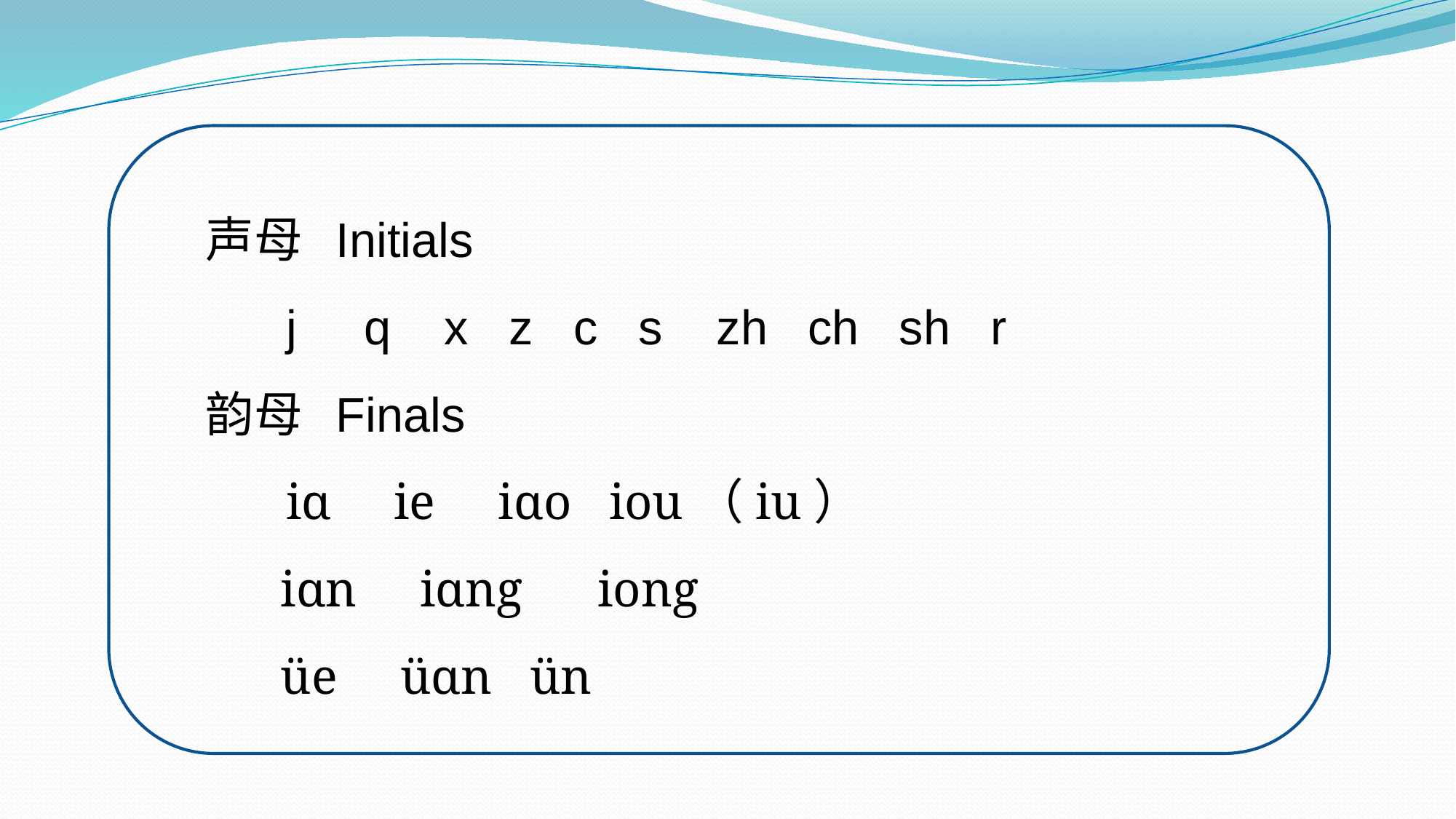

声母  Initials
      j     q    x   z   c   s    zh   ch   sh   r
韵母  Finals
      iɑ     ie     iɑo   iou（iu）
      iɑn     iɑng      iong
      üe     üɑn   ün